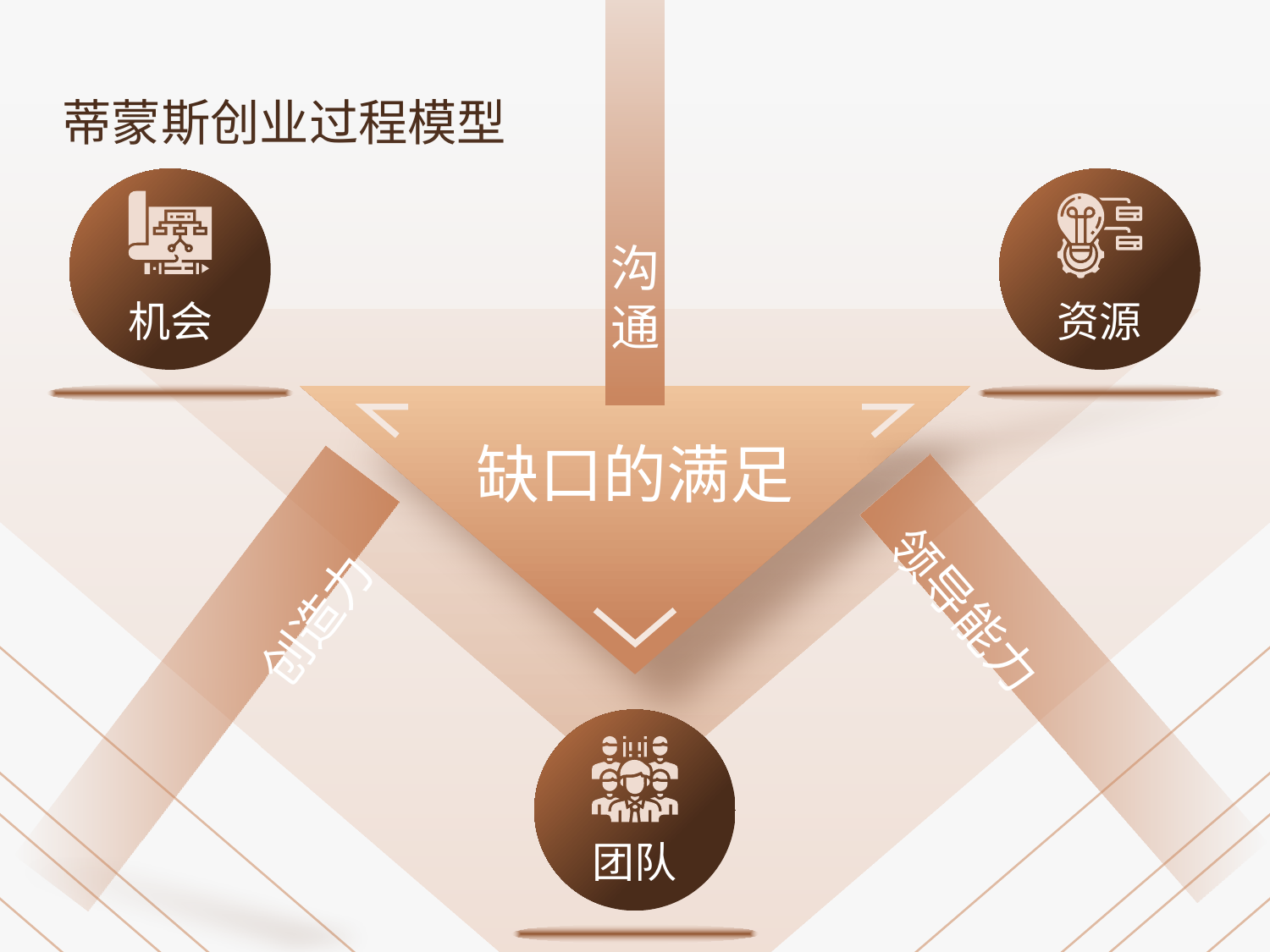

沟通
机会
资源

缺口的满足
创造力
领导能力

团队

蒂蒙斯创业过程模型